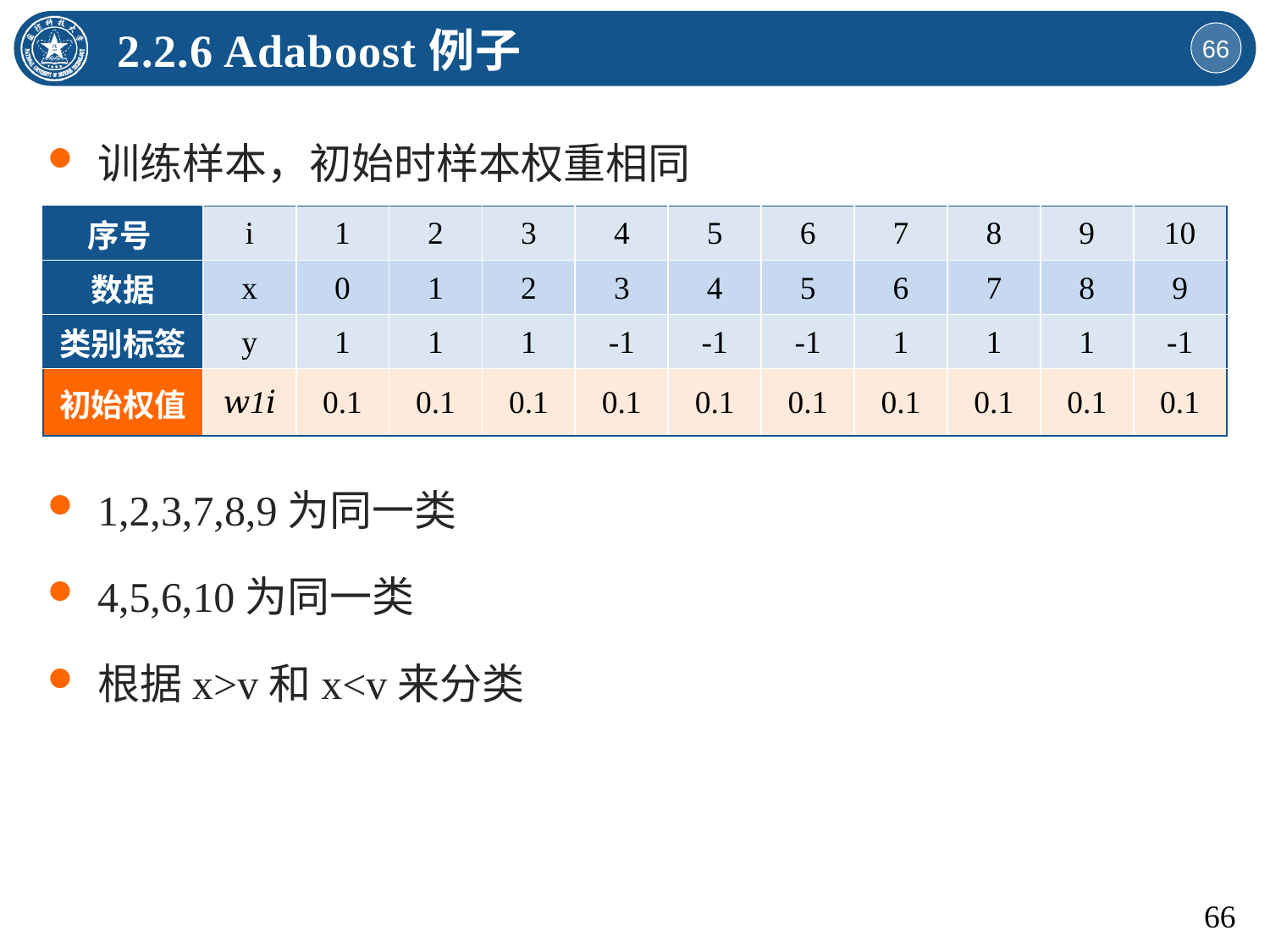

2.2.6 Adaboost例子
训练样本，初始时样本权重相同

1,2,3,7,8,9为同一类
4,5,6,10为同一类
根据x>v和x<v来分类
| 序号 | i | 1 | 2 | 3 | 4 | 5 | 6 | 7 | 8 | 9 | 10 |
| --- | --- | --- | --- | --- | --- | --- | --- | --- | --- | --- | --- |
| 数据 | x | 0 | 1 | 2 | 3 | 4 | 5 | 6 | 7 | 8 | 9 |
| 类别标签 | y | 1 | 1 | 1 | -1 | -1 | -1 | 1 | 1 | 1 | -1 |
| 初始权值 | 𝑤1𝑖 | 0.1 | 0.1 | 0.1 | 0.1 | 0.1 | 0.1 | 0.1 | 0.1 | 0.1 | 0.1 |
66